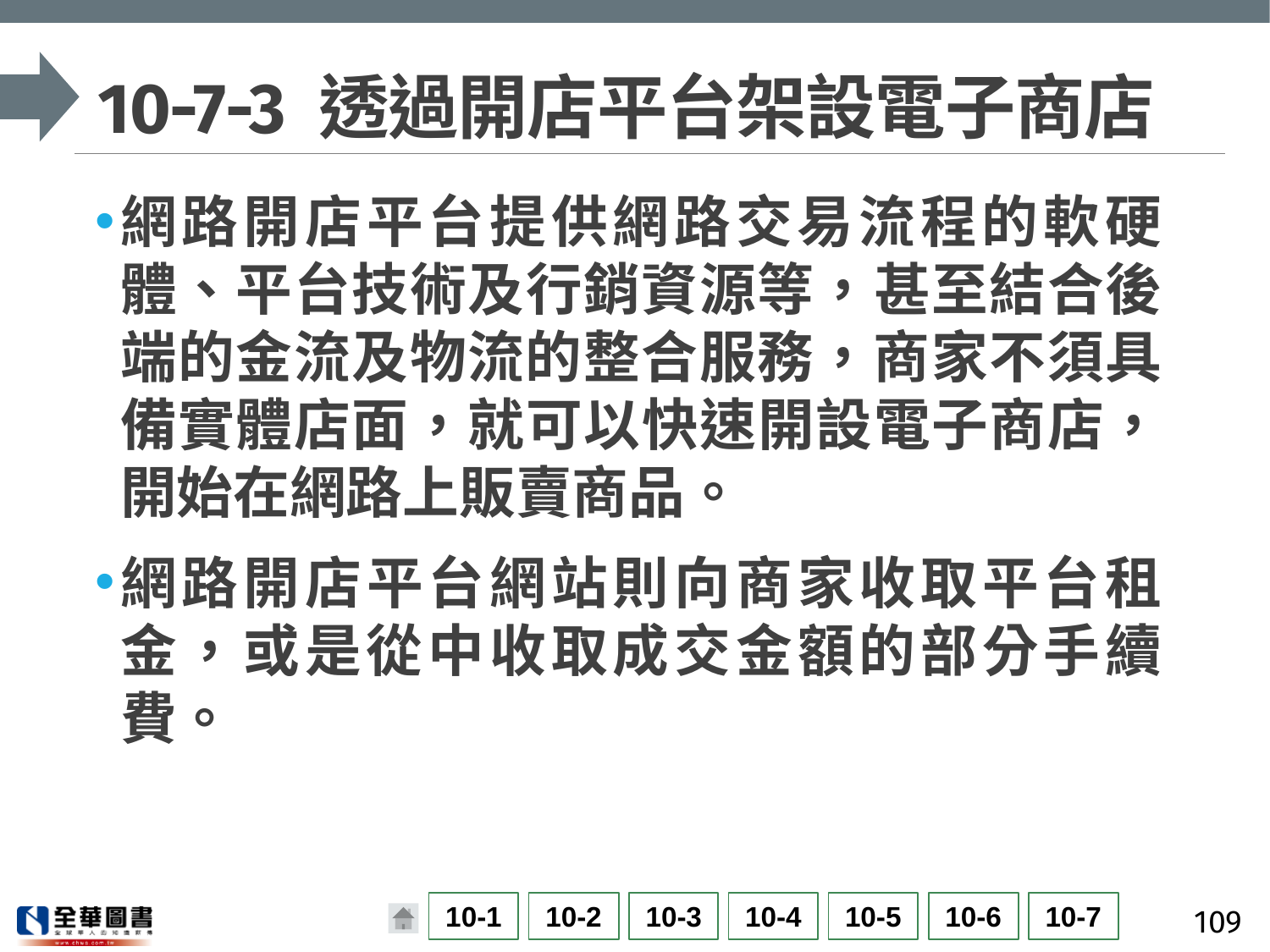

# 10-7-3 透過開店平台架設電子商店
網路開店平台提供網路交易流程的軟硬體、平台技術及行銷資源等，甚至結合後端的金流及物流的整合服務，商家不須具備實體店面，就可以快速開設電子商店，開始在網路上販賣商品。
網路開店平台網站則向商家收取平台租金，或是從中收取成交金額的部分手續費。
109